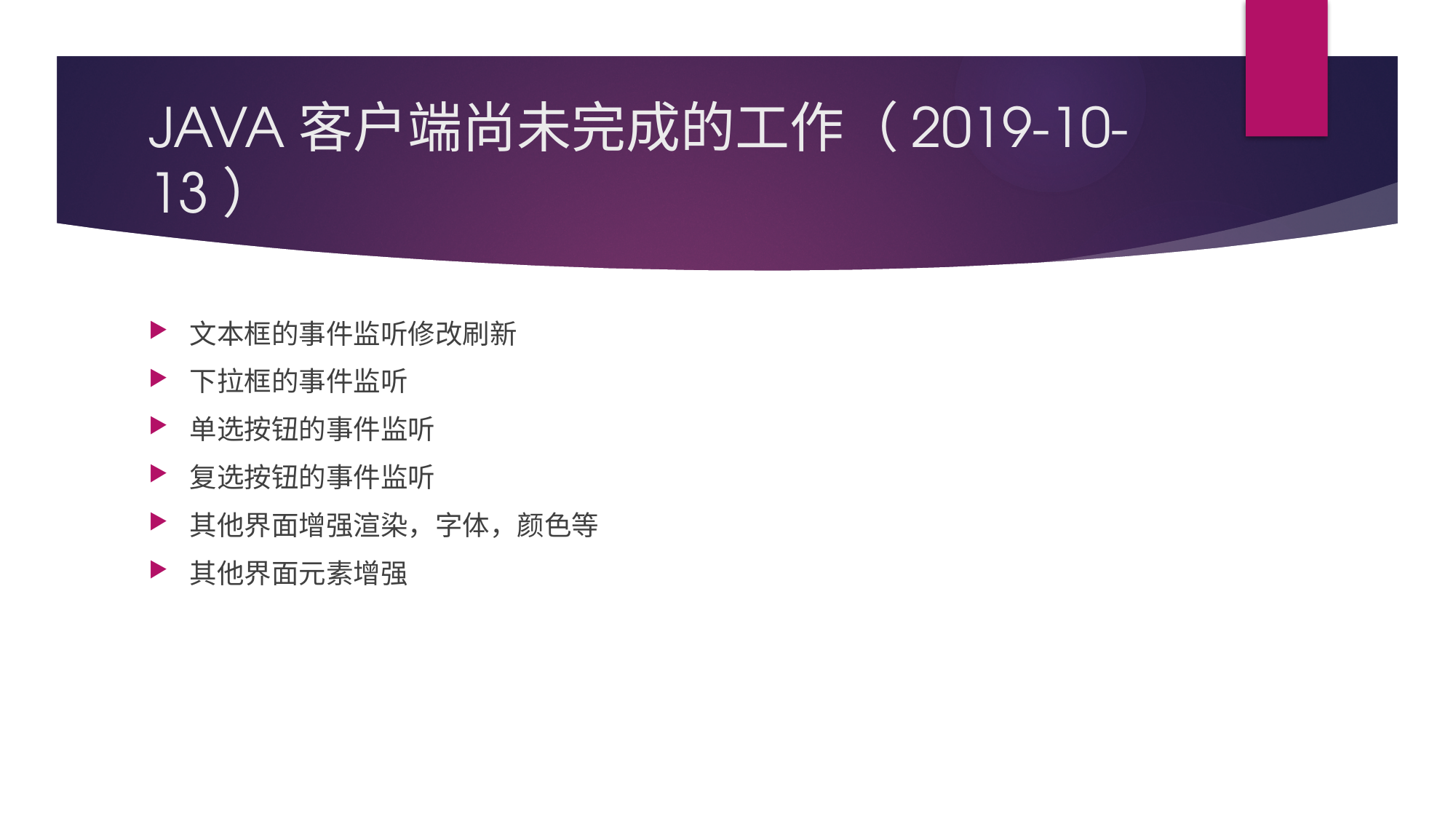

# JAVA客户端尚未完成的工作（2019-10-13）
文本框的事件监听修改刷新
下拉框的事件监听
单选按钮的事件监听
复选按钮的事件监听
其他界面增强渲染，字体，颜色等
其他界面元素增强